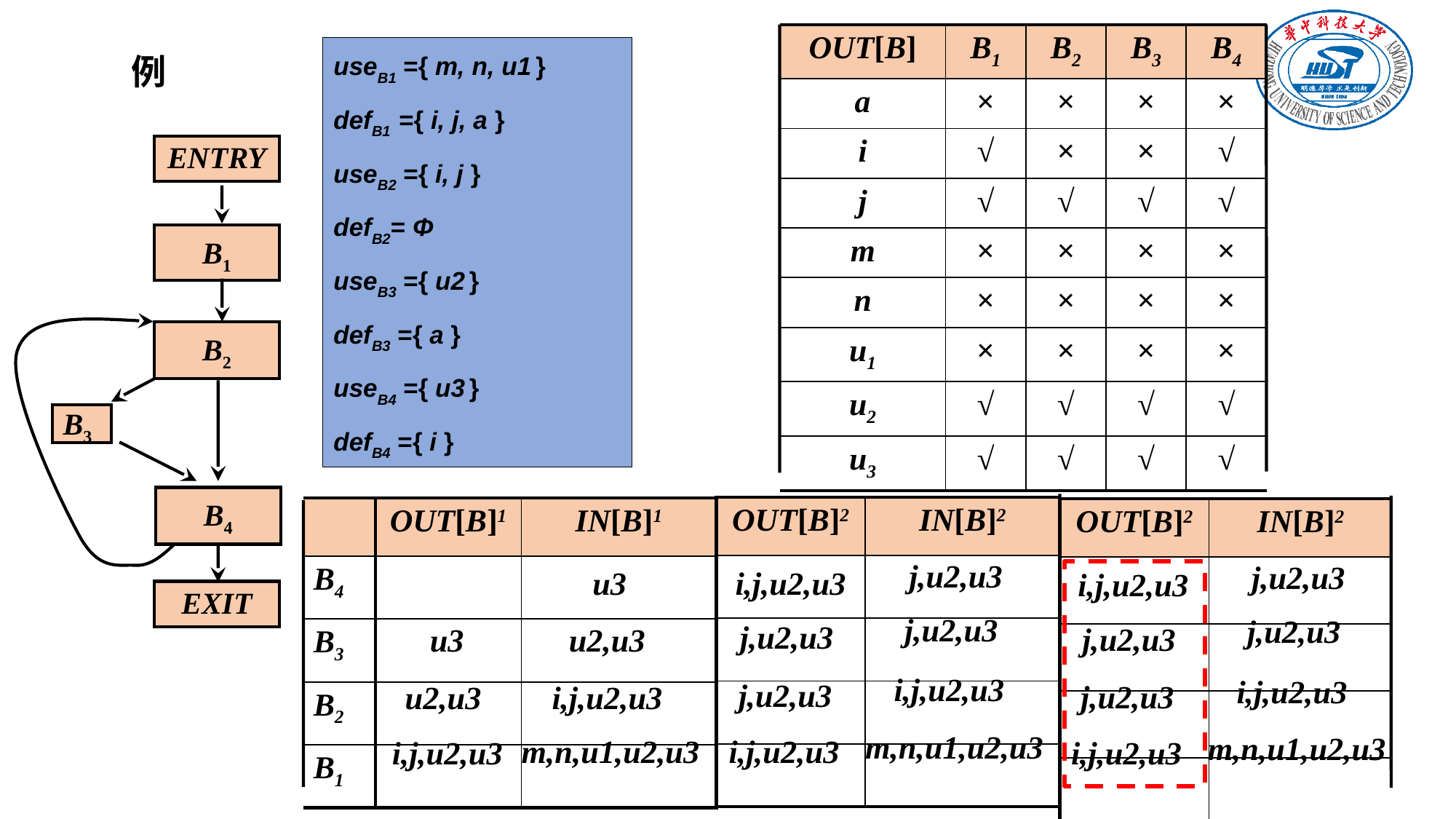

| OUT[B] | B1 | B2 | B3 | B4 |
| --- | --- | --- | --- | --- |
| a | × | × | × | × |
| i | √ | × | × | √ |
| j | √ | √ | √ | √ |
| m | × | × | × | × |
| n | × | × | × | × |
| u1 | × | × | × | × |
| u2 | √ | √ | √ | √ |
| u3 | √ | √ | √ | √ |

useB1 ={ m, n, u1 }
defB1  ={ i, j, a }
useB2 ={ i, j }
defB2= Φ
useB3 ={ u2 }
defB3 ={ a }
useB4 ={ u3 }
defB4 ={ i }
# 例
ENTRY

B1

B2

B3

B4

EXIT

| OUT[B]2 | IN[B]2 |
| --- | --- |
|  |  |
|  |  |
|  |  |
|  |  |
|  | OUT[B]1 | IN[B]1 |
| --- | --- | --- |
| B4 |  |  |
| B3 |  |  |
| B2 |  |  |
| B1 |  |  |
| OUT[B]2 | IN[B]2 |
| --- | --- |
|  |  |
|  |  |
|  |  |
|  |  |

j,u2,u3
j,u2,u3
u3
i,j,u2,u3
i,j,u2,u3

j,u2,u3
j,u2,u3
j,u2,u3
j,u2,u3
u3
u2,u3
i,j,u2,u3
i,j,u2,u3
j,u2,u3
j,u2,u3
u2,u3
i,j,u2,u3
m,n,u1,u2,u3
m,n,u1,u2,u3
m,n,u1,u2,u3
i,j,u2,u3
i,j,u2,u3
i,j,u2,u3